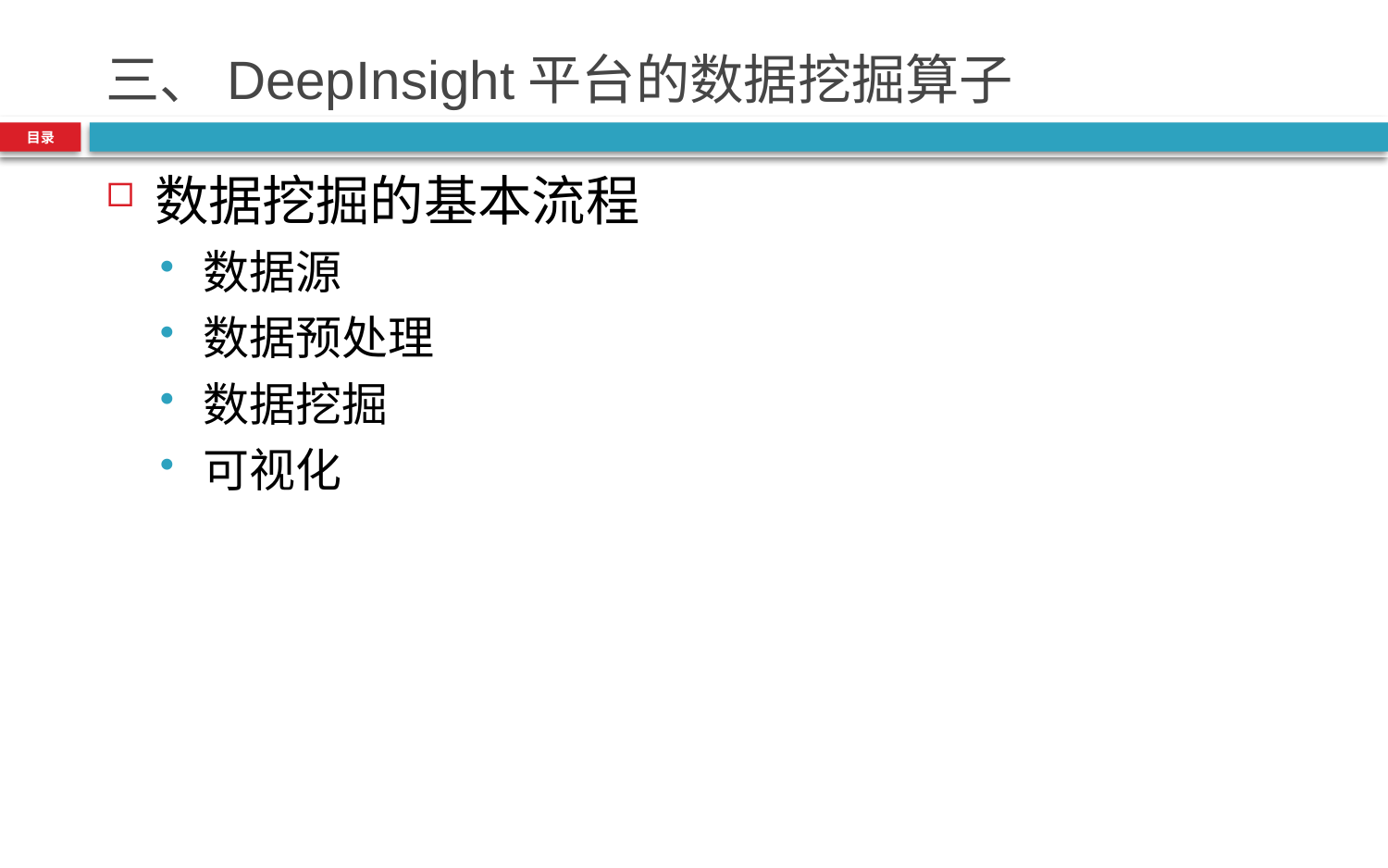

# 三、DeepInsight平台的数据挖掘算子
目录
数据挖掘的基本流程
数据源
数据预处理
数据挖掘
可视化